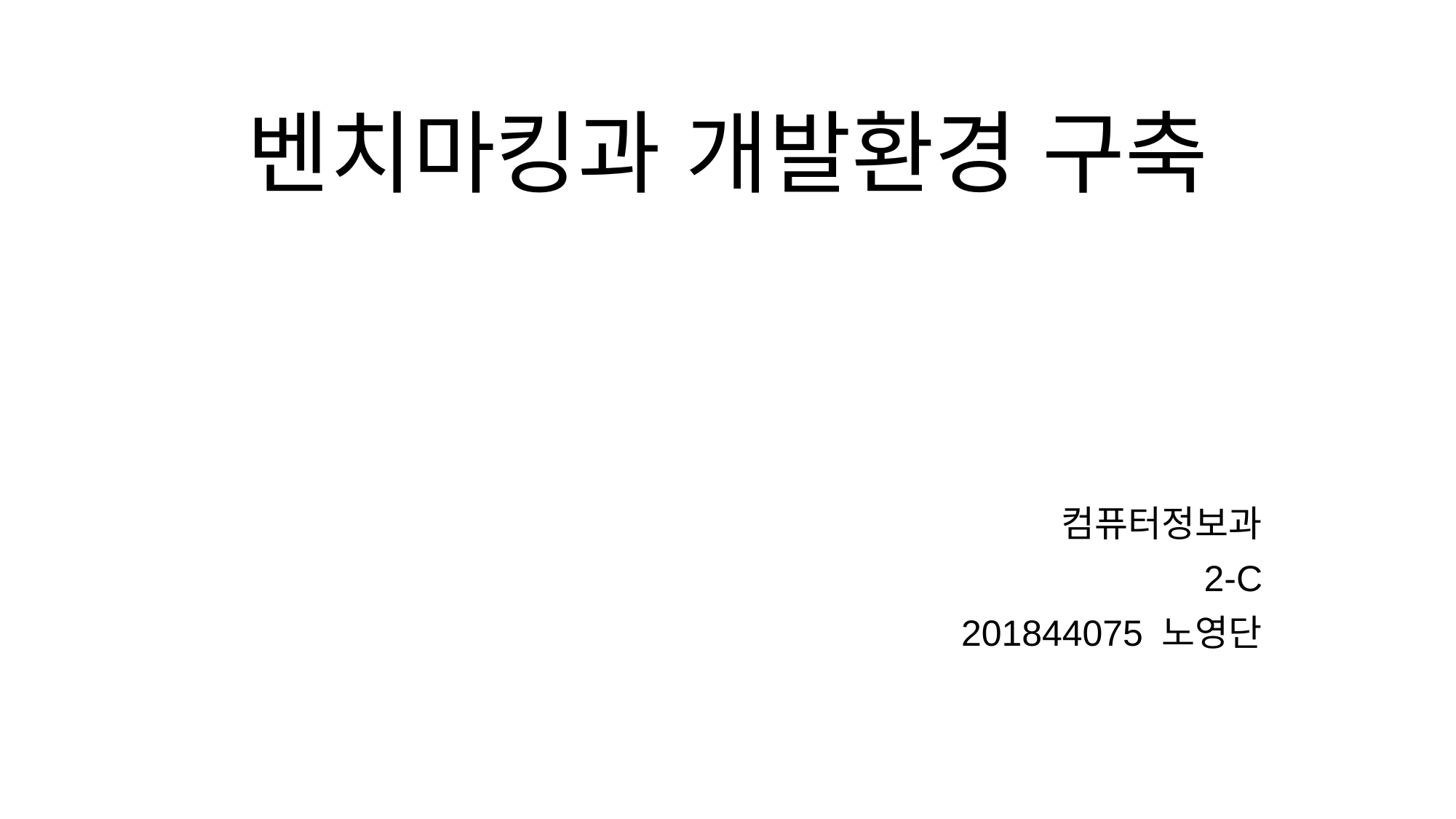

# 벤치마킹과 개발환경 구축

컴퓨터정보과
2-C
201844075 노영단